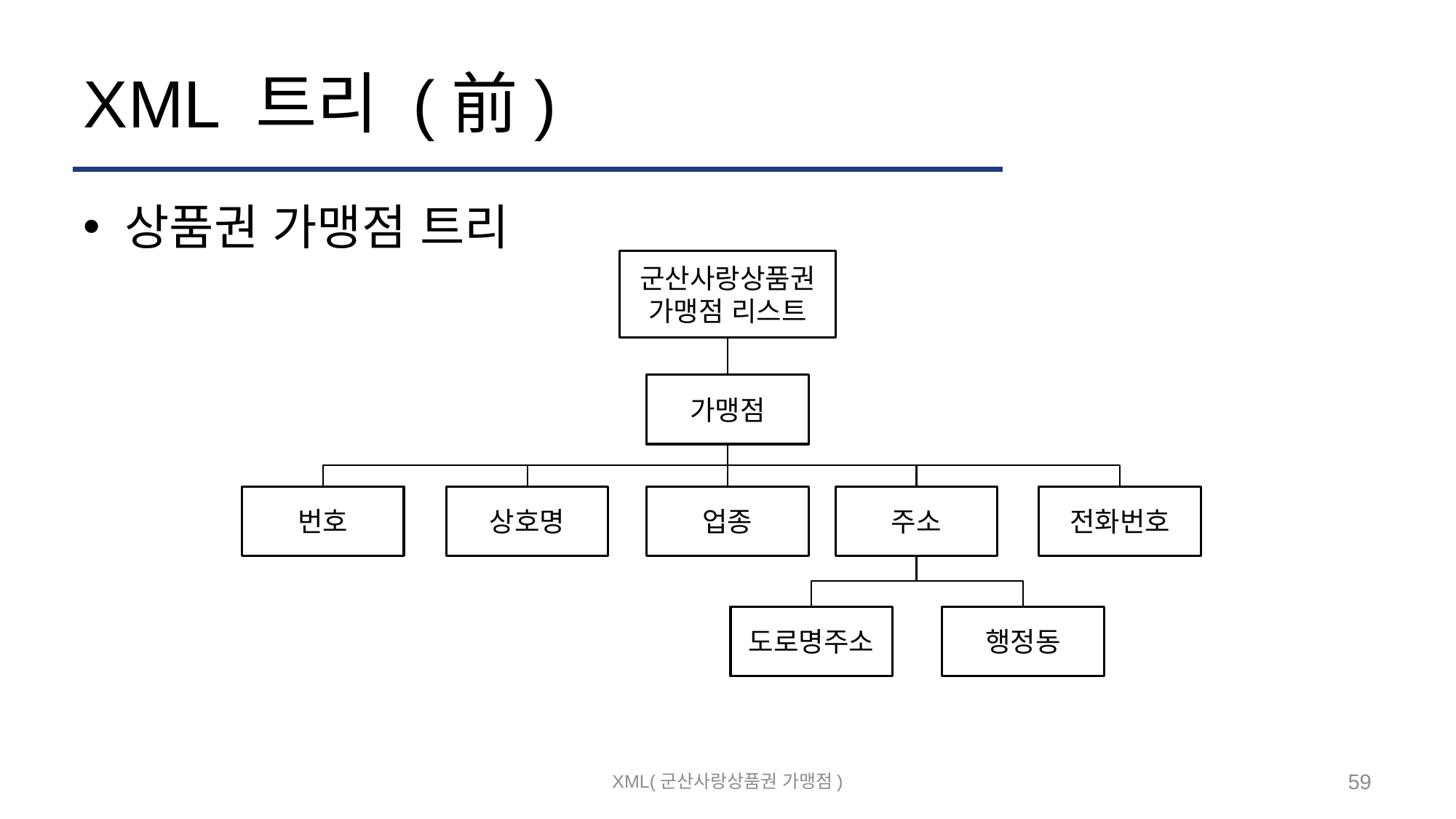

# XML 트리 (前)
상품권 가맹점 트리
군산사랑상품권
가맹점 리스트
가맹점
번호
상호명
업종
주소
전화번호
도로명주소
행정동
XML(군산사랑상품권 가맹점)
59